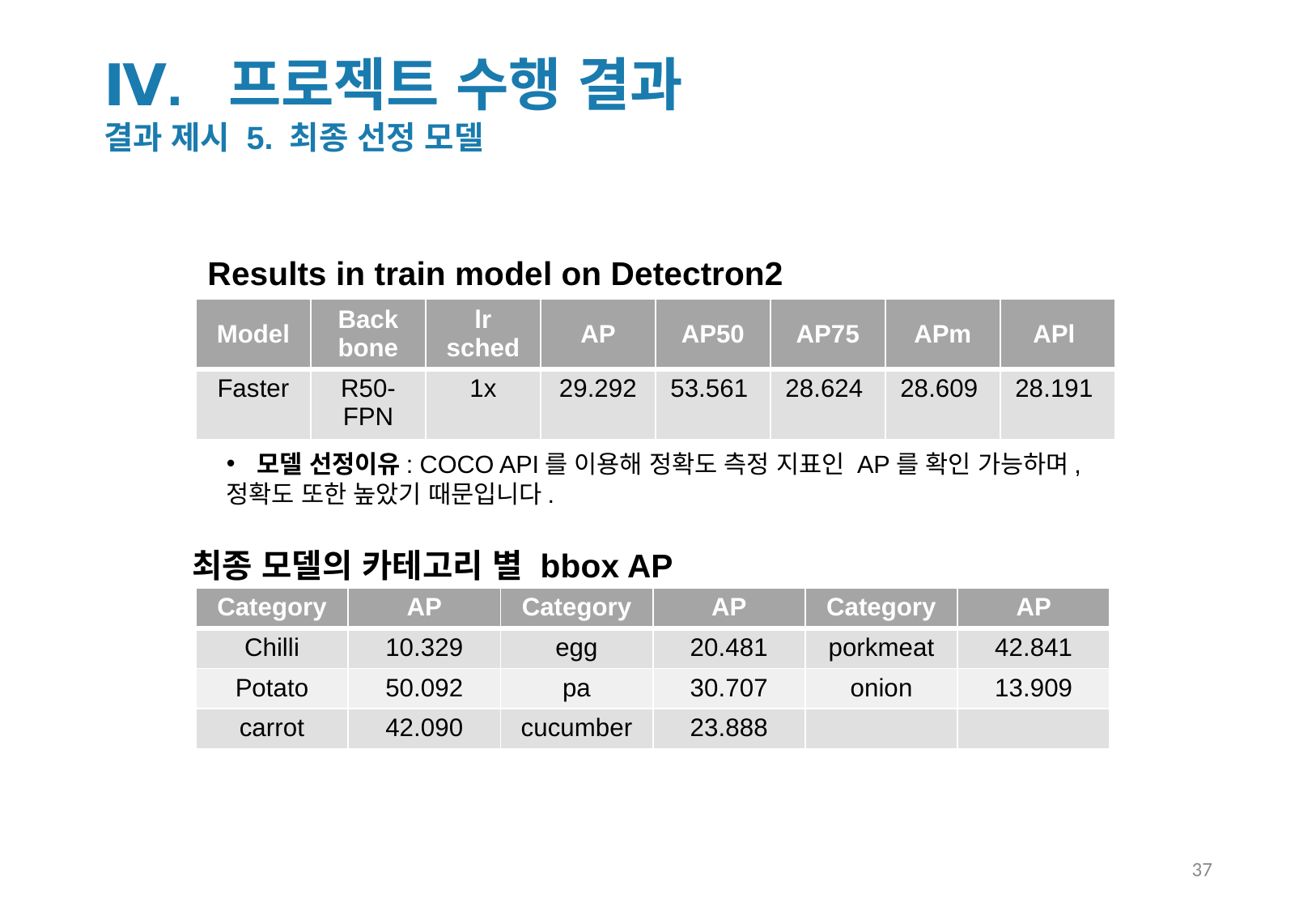

Ⅳ.  프로젝트 수행 결과
결과 제시 5. 최종 선정 모델
Results in train model on Detectron2
| Model | Back bone | lr sched | AP | AP50 | AP75 | APm | APl |
| --- | --- | --- | --- | --- | --- | --- | --- |
| Faster | R50-FPN | 1x | 29.292 | 53.561 | 28.624 | 28.609 | 28.191 |
모델 선정이유: COCO API를 이용해 정확도 측정 지표인 AP를 확인 가능하며,
정확도 또한 높았기 때문입니다.
최종 모델의 카테고리 별 bbox AP
| Category | AP | Category | AP | Category | AP |
| --- | --- | --- | --- | --- | --- |
| Chilli | 10.329 | egg | 20.481 | porkmeat | 42.841 |
| Potato | 50.092 | pa | 30.707 | onion | 13.909 |
| carrot | 42.090 | cucumber | 23.888 |  |  |
37